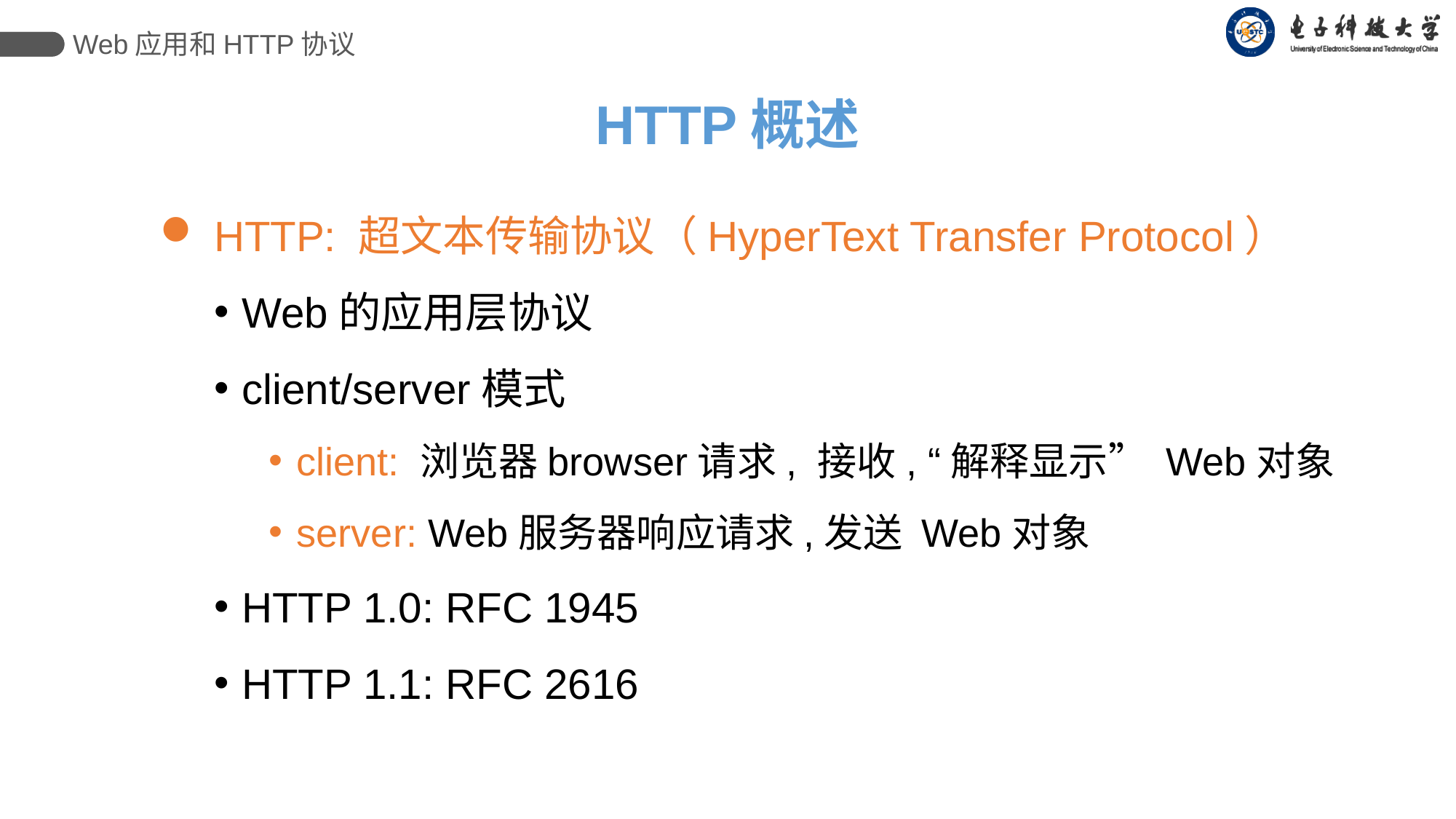

Web应用和HTTP协议

HTTP概述
 HTTP: 超文本传输协议（HyperText Transfer Protocol）
Web的应用层协议
client/server模式
client: 浏览器browser请求, 接收, “解释显示” Web对象
server: Web服务器响应请求,发送 Web对象
HTTP 1.0: RFC 1945
HTTP 1.1: RFC 2616